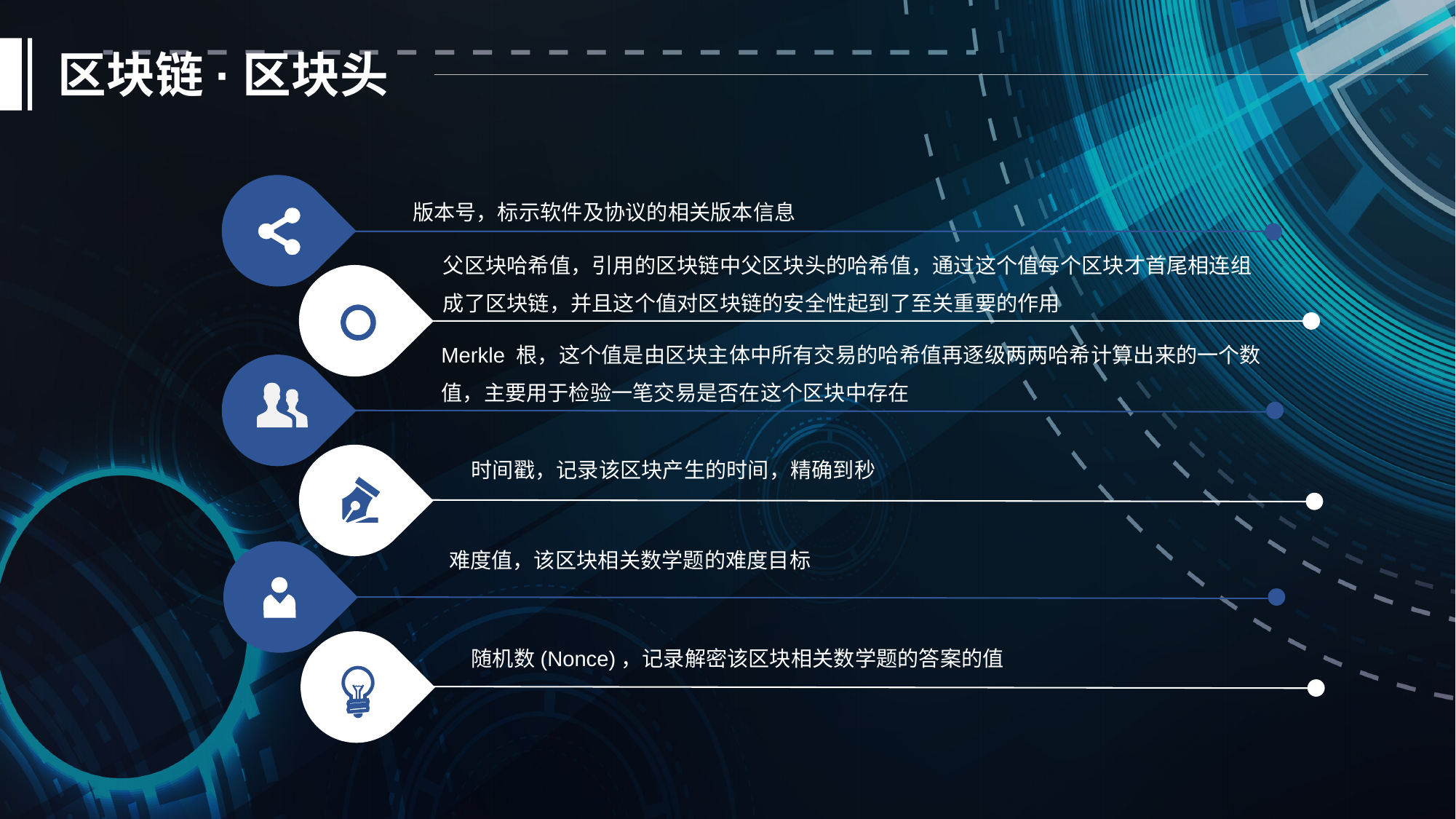

区块链·区块头

版本号，标示软件及协议的相关版本信息

父区块哈希值，引用的区块链中父区块头的哈希值，通过这个值每个区块才首尾相连组成了区块链，并且这个值对区块链的安全性起到了至关重要的作用

Merkle 根，这个值是由区块主体中所有交易的哈希值再逐级两两哈希计算出来的一个数值，主要用于检验一笔交易是否在这个区块中存在

时间戳，记录该区块产生的时间，精确到秒

难度值，该区块相关数学题的难度目标

随机数(Nonce)，记录解密该区块相关数学题的答案的值